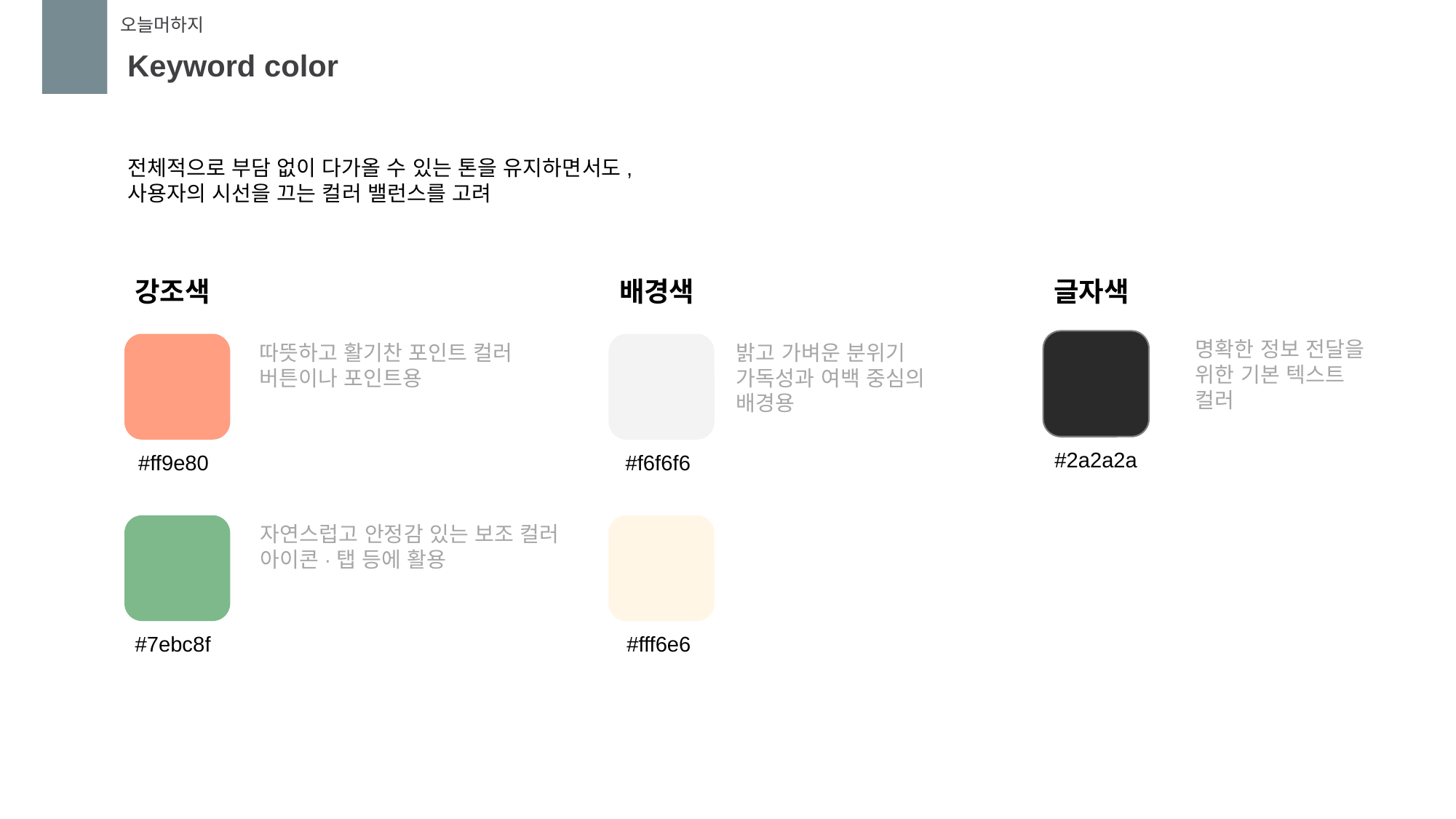

오늘머하지
Keyword color
전체적으로 부담 없이 다가올 수 있는 톤을 유지하면서도,
사용자의 시선을 끄는 컬러 밸런스를 고려
강조색
배경색
글자색

#2a2a2a
명확한 정보 전달을
위한 기본 텍스트 컬러

#ff9e80
따뜻하고 활기찬 포인트 컬러
버튼이나 포인트용

#f6f6f6
밝고 가벼운 분위기
가독성과 여백 중심의 배경용

자연스럽고 안정감 있는 보조 컬러
아이콘·탭 등에 활용

#fff6e6
#7ebc8f